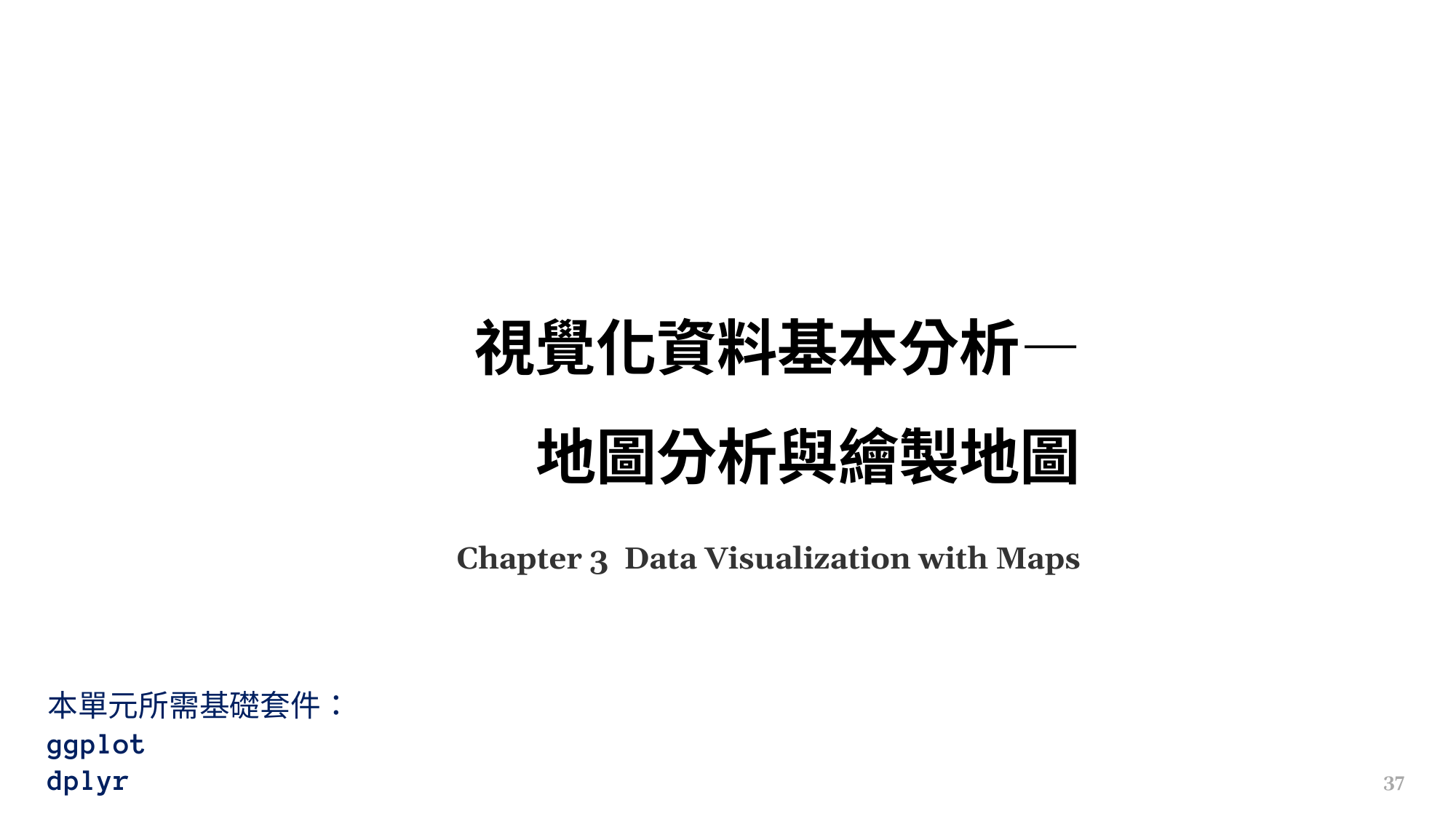

視覺化資料基本分析—
地圖分析與繪製地圖
Chapter 3  Data Visualization with Maps
本單元所需基礎套件：
ggplot
dplyr
37